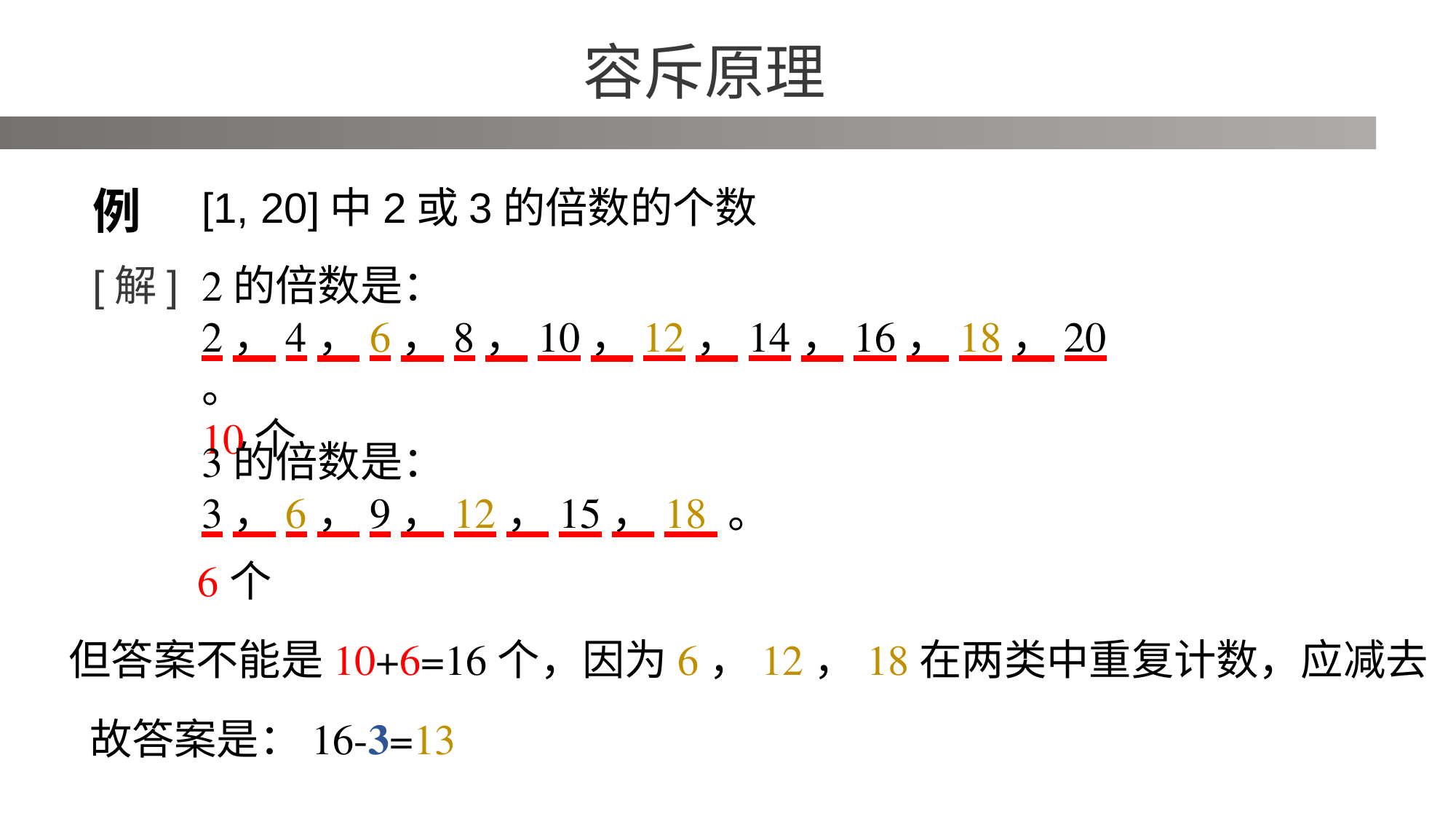

容斥原理

例
[1, 20]中2或3的倍数的个数
[解]
2的倍数是：
2，4，6，8，10，12，14，16，18，20 。
10个

3的倍数是：
3，6，9，12，15，18 。
6个
但答案不能是10+6=16个，因为6，12，18在两类中重复计数，应减去
故答案是：16-3=13